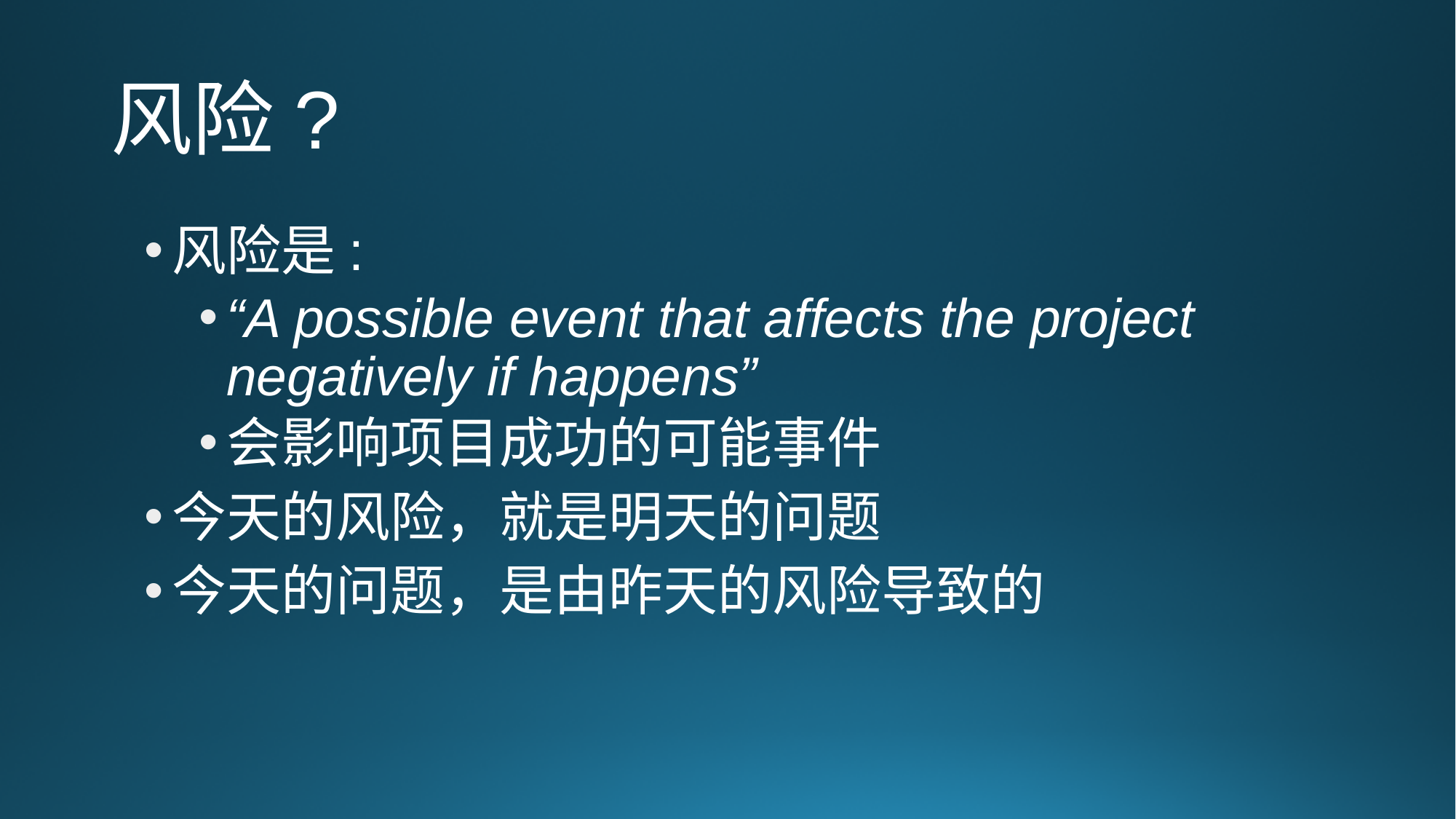

# 风险?
风险是:
“A possible event that affects the project negatively if happens”
会影响项目成功的可能事件
今天的风险，就是明天的问题
今天的问题，是由昨天的风险导致的